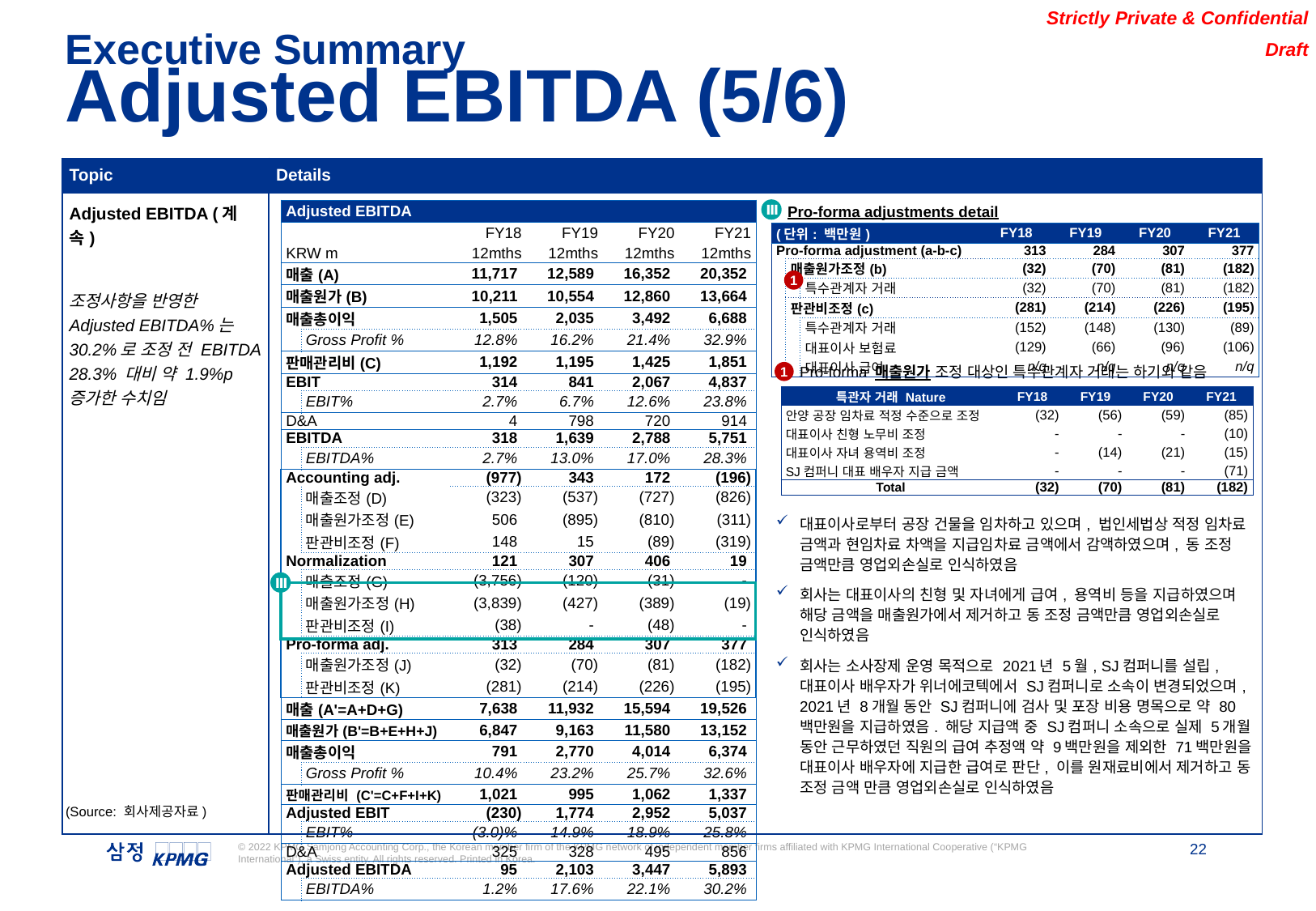

Executive Summary
Adjusted EBITDA (5/6)
| Topic | Details |
| --- | --- |
| Adjusted EBITDA (계속) 조정사항을 반영한 Adjusted EBITDA%는 30.2%로 조정 전 EBITDA 28.3% 대비 약 1.9%p 증가한 수치임 | Pro-forma adjustments detail Pro-forma 매출원가 조정 대상인 특수관계자 거래는 하기와 같음 대표이사로부터 공장 건물을 임차하고 있으며, 법인세법상 적정 임차료 금액과 현임차료 차액을 지급임차료 금액에서 감액하였으며, 동 조정 금액만큼 영업외손실로 인식하였음 회사는 대표이사의 친형 및 자녀에게 급여, 용역비 등을 지급하였으며 해당 금액을 매출원가에서 제거하고 동 조정 금액만큼 영업외손실로 인식하였음 회사는 소사장제 운영 목적으로 2021년 5월, SJ컴퍼니를 설립, 대표이사 배우자가 위너에코텍에서 SJ컴퍼니로 소속이 변경되었으며, 2021년 8개월 동안 SJ컴퍼니에 검사 및 포장 비용 명목으로 약 80백만원을 지급하였음. 해당 지급액 중 SJ컴퍼니 소속으로 실제 5개월 동안 근무하였던 직원의 급여 추정액 약 9백만원을 제외한 71백만원을 대표이사 배우자에 지급한 급여로 판단, 이를 원재료비에서 제거하고 동 조정 금액 만큼 영업외손실로 인식하였음 |
| Adjusted EBITDA |  |  |  |  |  |  |
| --- | --- | --- | --- | --- | --- | --- |
|  |  |  | FY18 | FY19 | FY20 | FY21 |
| KRW m |  |  | 12mths | 12mths | 12mths | 12mths |
| 매출(A) |  |  | 11,717 | 12,589 | 16,352 | 20,352 |
| 매출원가(B) |  |  | 10,211 | 10,554 | 12,860 | 13,664 |
| 매출총이익 |  |  | 1,505 | 2,035 | 3,492 | 6,688 |
|  | Gross Profit % |  | 12.8% | 16.2% | 21.4% | 32.9% |
| 판매관리비(C) |  |  | 1,192 | 1,195 | 1,425 | 1,851 |
| EBIT |  |  | 314 | 841 | 2,067 | 4,837 |
|  | EBIT% |  | 2.7% | 6.7% | 12.6% | 23.8% |
| D&A |  |  | 4 | 798 | 720 | 914 |
| EBITDA |  |  | 318 | 1,639 | 2,788 | 5,751 |
|  | EBITDA% |  | 2.7% | 13.0% | 17.0% | 28.3% |
| Accounting adj. |  |  | (977) | 343 | 172 | (196) |
|  | 매출조정(D) |  | (323) | (537) | (727) | (826) |
|  | 매출원가조정(E) |  | 506 | (895) | (810) | (311) |
|  | 판관비조정(F) |  | 148 | 15 | (89) | (319) |
| Normalization |  |  | 121 | 307 | 406 | 19 |
|  | 매출조정(G) |  | (3,756) | (120) | (31) | - |
|  | 매출원가조정(H) |  | (3,839) | (427) | (389) | (19) |
|  | 판관비조정(I) |  | (38) | - | (48) | - |
| Pro-forma adj. |  |  | 313 | 284 | 307 | 377 |
|  | 매출원가조정(J) |  | (32) | (70) | (81) | (182) |
|  | 판관비조정(K) |  | (281) | (214) | (226) | (195) |
| 매출(A'=A+D+G) |  |  | 7,638 | 11,932 | 15,594 | 19,526 |
| 매출원가(B'=B+E+H+J) |  |  | 6,847 | 9,163 | 11,580 | 13,152 |
| 매출총이익 |  |  | 791 | 2,770 | 4,014 | 6,374 |
|  | Gross Profit % |  | 10.4% | 23.2% | 25.7% | 32.6% |
| 판매관리비 (C'=C+F+I+K) |  |  | 1,021 | 995 | 1,062 | 1,337 |
| Adjusted EBIT |  |  | (230) | 1,774 | 2,952 | 5,037 |
|  | EBIT% |  | (3.0)% | 14.9% | 18.9% | 25.8% |
| D&A |  |  | 325 | 328 | 495 | 856 |
| Adjusted EBITDA |  |  | 95 | 2,103 | 3,447 | 5,893 |
|  | EBITDA% |  | 1.2% | 17.6% | 22.1% | 30.2% |
Ⅲ
| (단위: 백만원) |  |  | FY18 | FY19 | FY20 | FY21 |
| --- | --- | --- | --- | --- | --- | --- |
| Pro-forma adjustment (a-b-c) |  |  | 313 | 284 | 307 | 377 |
|  | 매출원가조정(b) |  | (32) | (70) | (81) | (182) |
|  |  | 특수관계자 거래 | (32) | (70) | (81) | (182) |
|  | 판관비조정(c) |  | (281) | (214) | (226) | (195) |
|  |  | 특수관계자 거래 | (152) | (148) | (130) | (89) |
|  |  | 대표이사 보험료 | (129) | (66) | (96) | (106) |
|  |  | 대표이사 급여 | n/q | n/q | n/q | n/q |
1
1
| 특관자 거래 Nature | FY18 | FY19 | FY20 | FY21 |
| --- | --- | --- | --- | --- |
| 안양 공장 임차료 적정 수준으로 조정 | (32) | (56) | (59) | (85) |
| 대표이사 친형 노무비 조정 | - | - | - | (10) |
| 대표이사 자녀 용역비 조정 | - | (14) | (21) | (15) |
| SJ컴퍼니 대표 배우자 지급 금액 | - | - | - | (71) |
| Total | (32) | (70) | (81) | (182) |
Ⅲ

(Source: 회사제공자료)